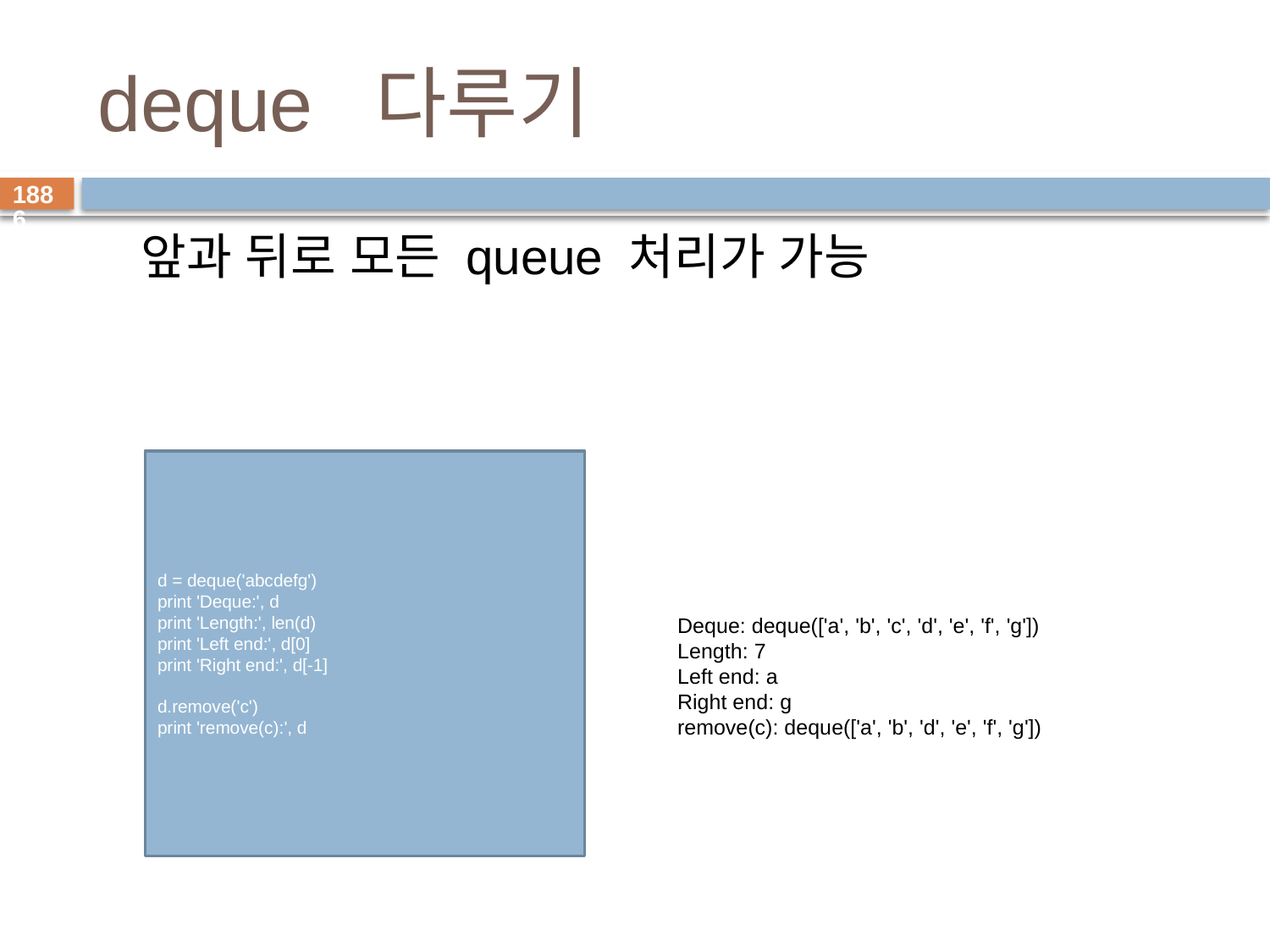

# deque  다루기
1886
앞과 뒤로 모든 queue 처리가 가능
d = deque('abcdefg')
print 'Deque:', d
print 'Length:', len(d)
print 'Left end:', d[0]
print 'Right end:', d[-1]

d.remove('c')
print 'remove(c):', d
Deque: deque(['a', 'b', 'c', 'd', 'e', 'f', 'g'])
Length: 7
Left end: a
Right end: g
remove(c): deque(['a', 'b', 'd', 'e', 'f', 'g'])